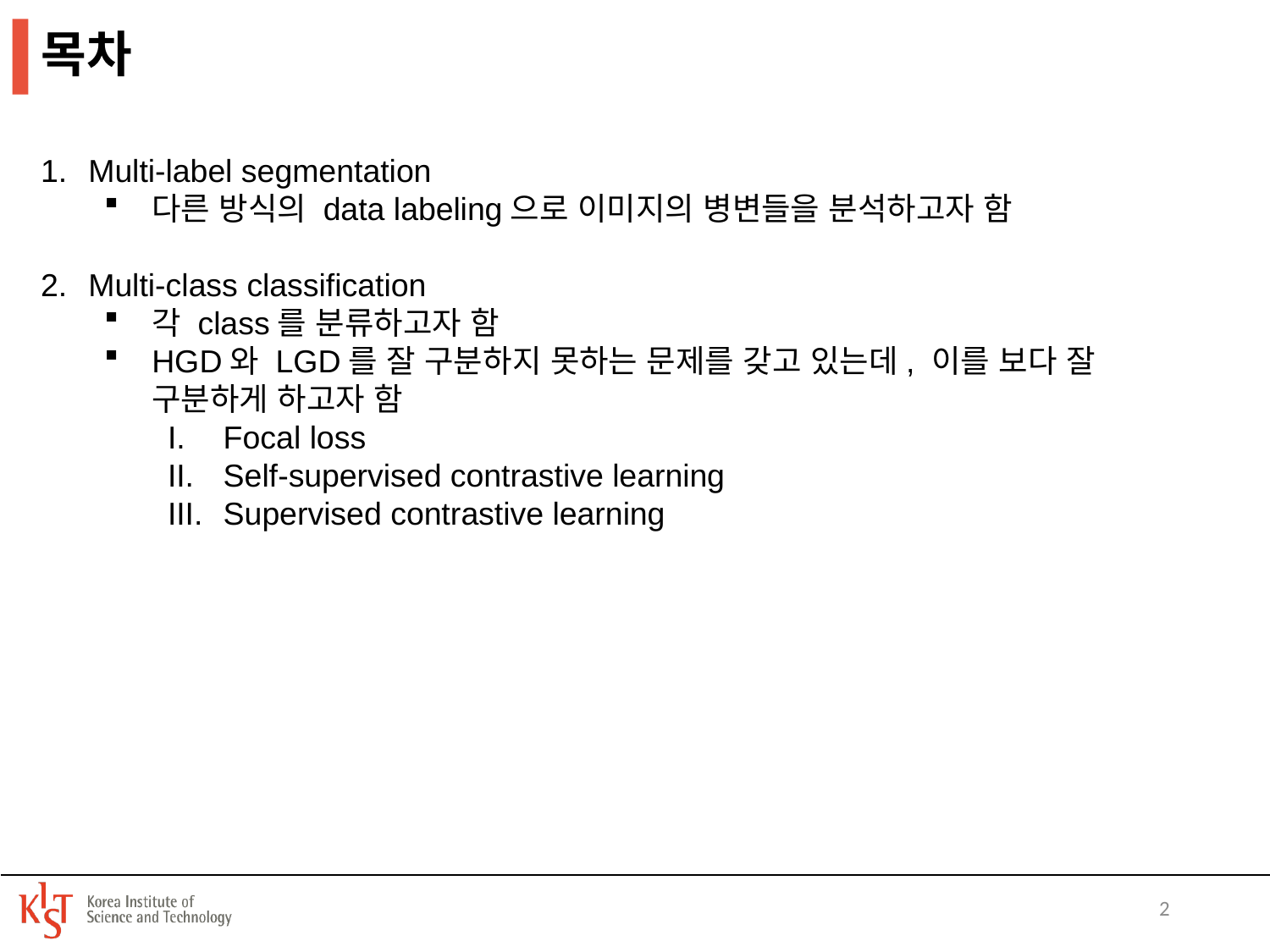

# 목차
Multi-label segmentation
다른 방식의 data labeling으로 이미지의 병변들을 분석하고자 함

Multi-class classification
각 class를 분류하고자 함
HGD와 LGD를 잘 구분하지 못하는 문제를 갖고 있는데, 이를 보다 잘 구분하게 하고자 함
Focal loss
Self-supervised contrastive learning
Supervised contrastive learning
2